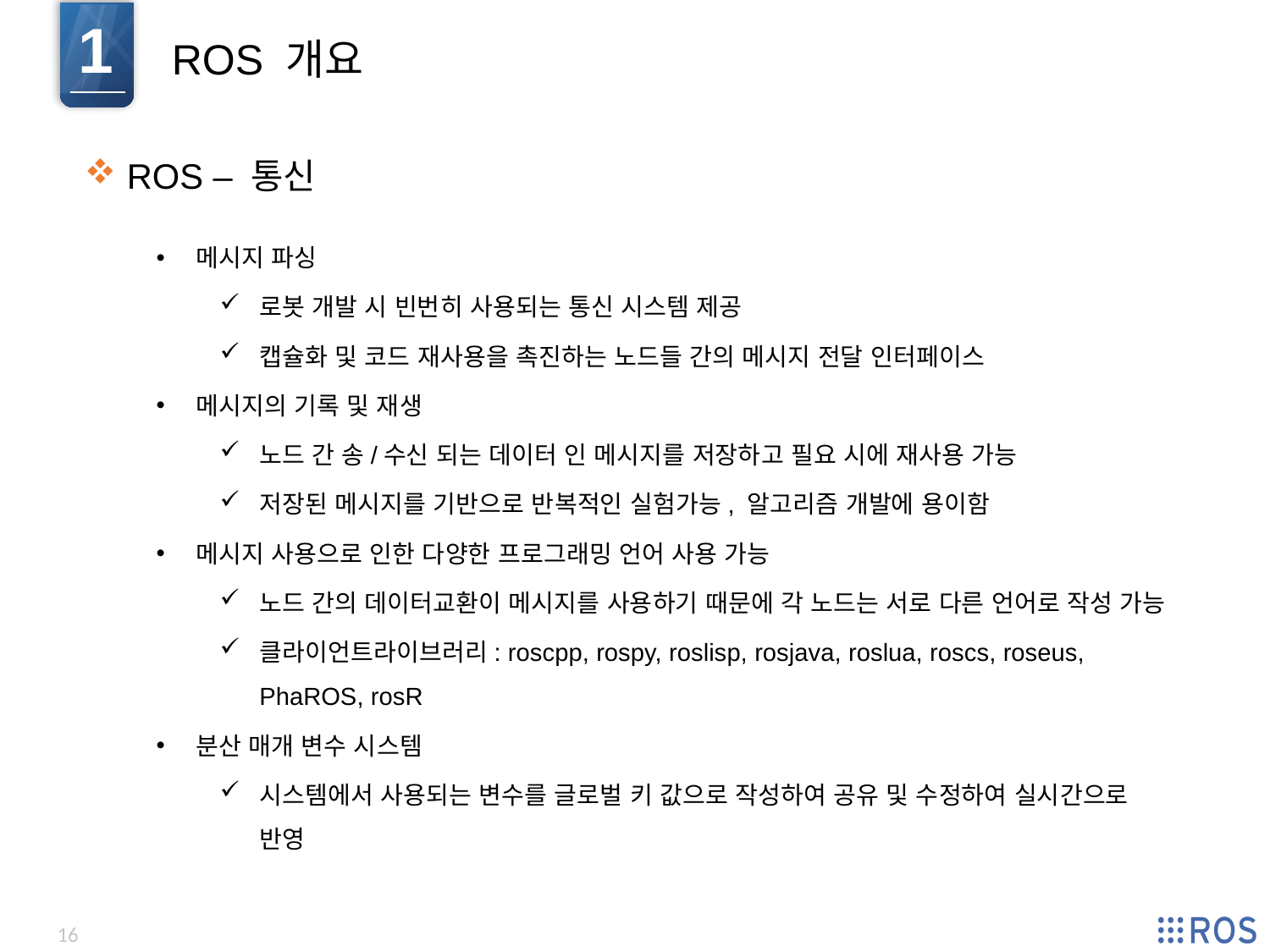

1
ROS 개요
 ROS – 통신
메시지 파싱
로봇 개발 시 빈번히 사용되는 통신 시스템 제공
캡슐화 및 코드 재사용을 촉진하는 노드들 간의 메시지 전달 인터페이스
메시지의 기록 및 재생
노드 간 송/수신 되는 데이터 인 메시지를 저장하고 필요 시에 재사용 가능
저장된 메시지를 기반으로 반복적인 실험가능, 알고리즘 개발에 용이함
메시지 사용으로 인한 다양한 프로그래밍 언어 사용 가능
노드 간의 데이터교환이 메시지를 사용하기 때문에 각 노드는 서로 다른 언어로 작성 가능
클라이언트라이브러리: roscpp, rospy, roslisp, rosjava, roslua, roscs, roseus, PhaROS, rosR
분산 매개 변수 시스템
시스템에서 사용되는 변수를 글로벌 키 값으로 작성하여 공유 및 수정하여 실시간으로 반영
16